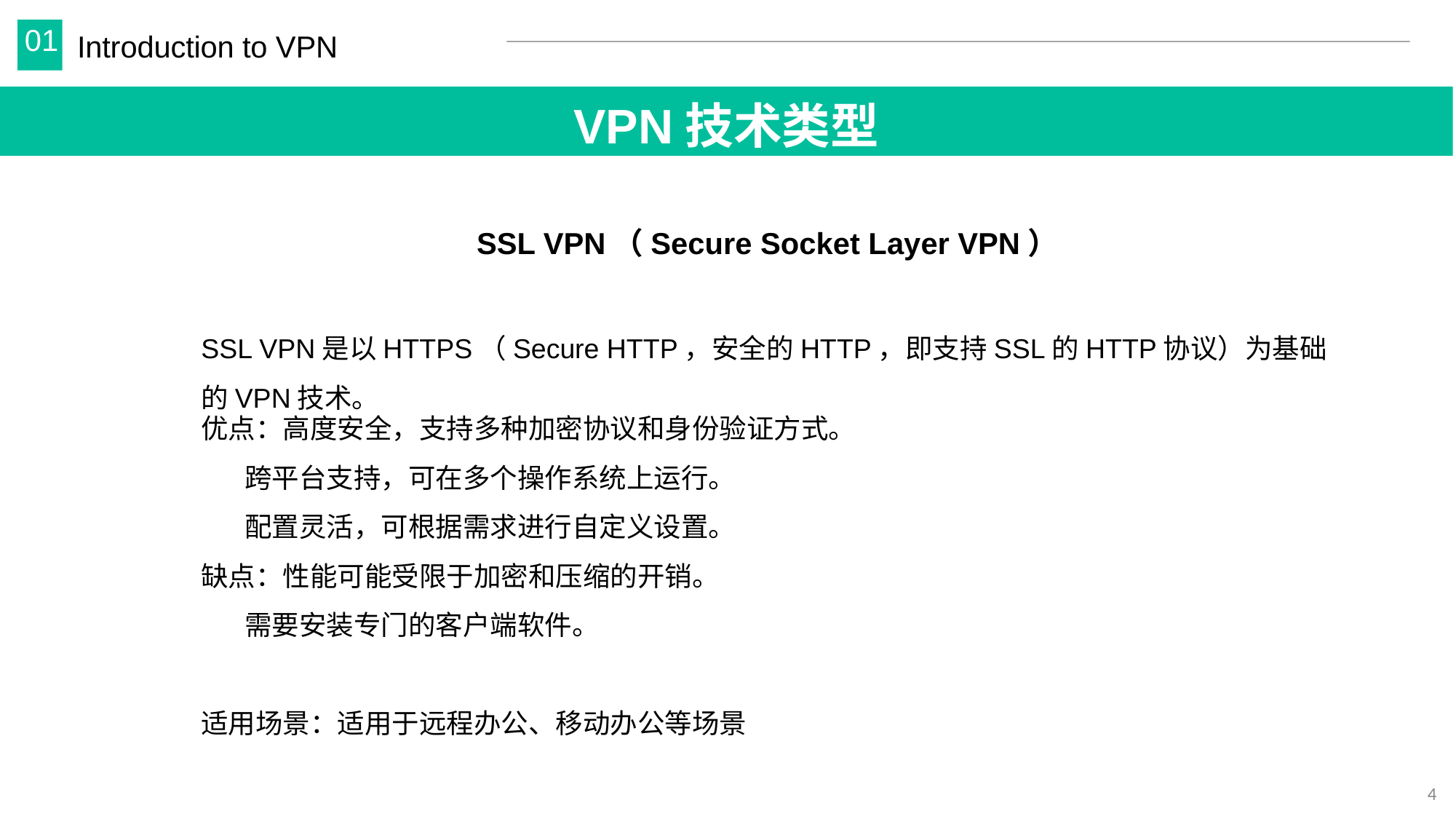

Introduction to VPN

01

VPN技术类型
SSL VPN（Secure Socket Layer VPN）

SSL VPN是以HTTPS（Secure HTTP，安全的HTTP，即支持SSL的HTTP协议）为基础的VPN技术。
优点：高度安全，支持多种加密协议和身份验证方式。
      跨平台支持，可在多个操作系统上运行。
      配置灵活，可根据需求进行自定义设置。
缺点：性能可能受限于加密和压缩的开销。
      需要安装专门的客户端软件。

适用场景：适用于远程办公、移动办公等场景

4